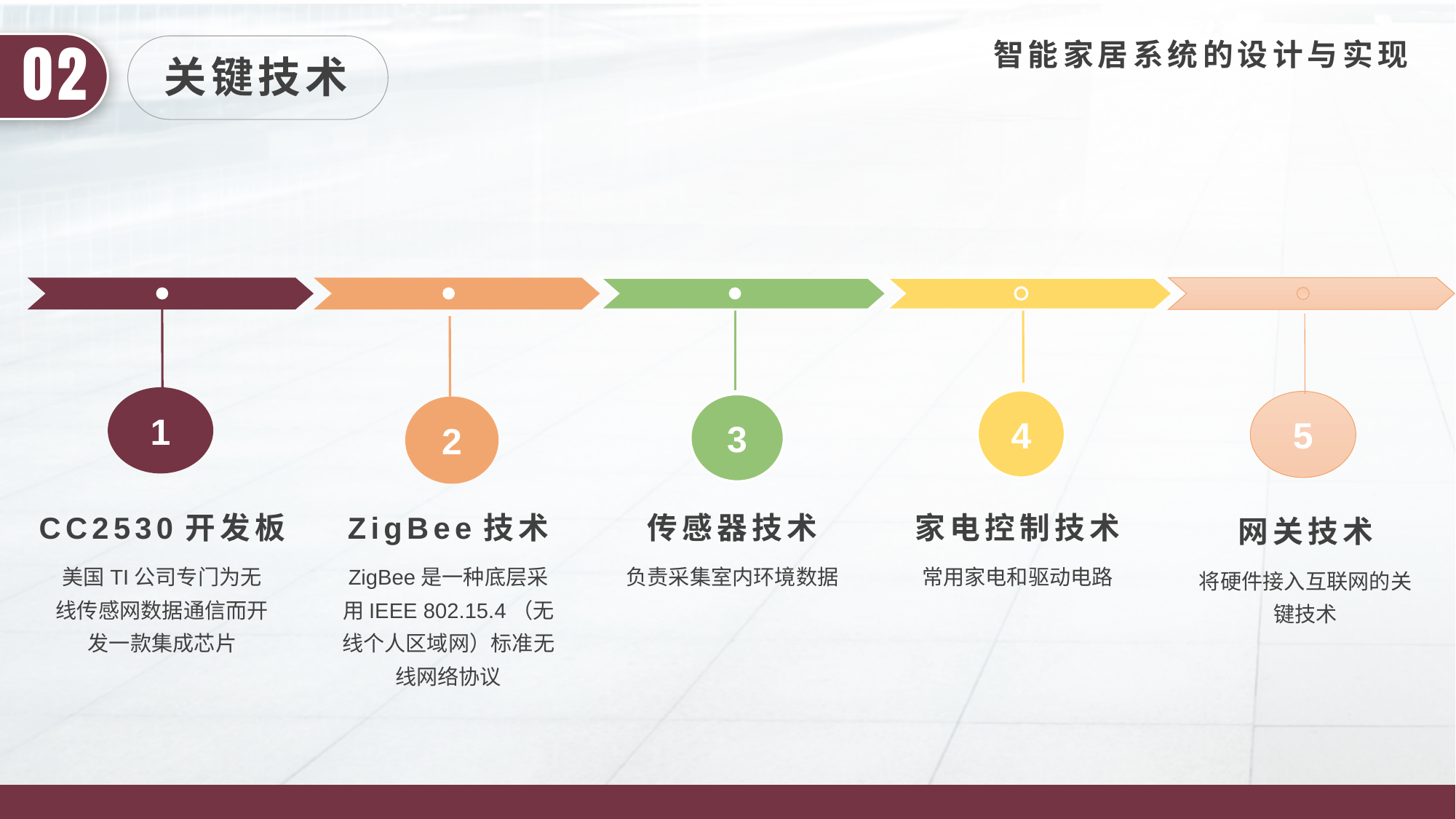

智能家居系统的设计与实现

02

关键技术

4
1
3
5
2
CC2530开发板
美国TI公司专门为无线传感网数据通信而开发一款集成芯片
ZigBee技术
ZigBee是一种底层采用IEEE 802.15.4（无线个人区域网）标准无线网络协议
传感器技术
负责采集室内环境数据
家电控制技术
常用家电和驱动电路
网关技术
将硬件接入互联网的关键技术